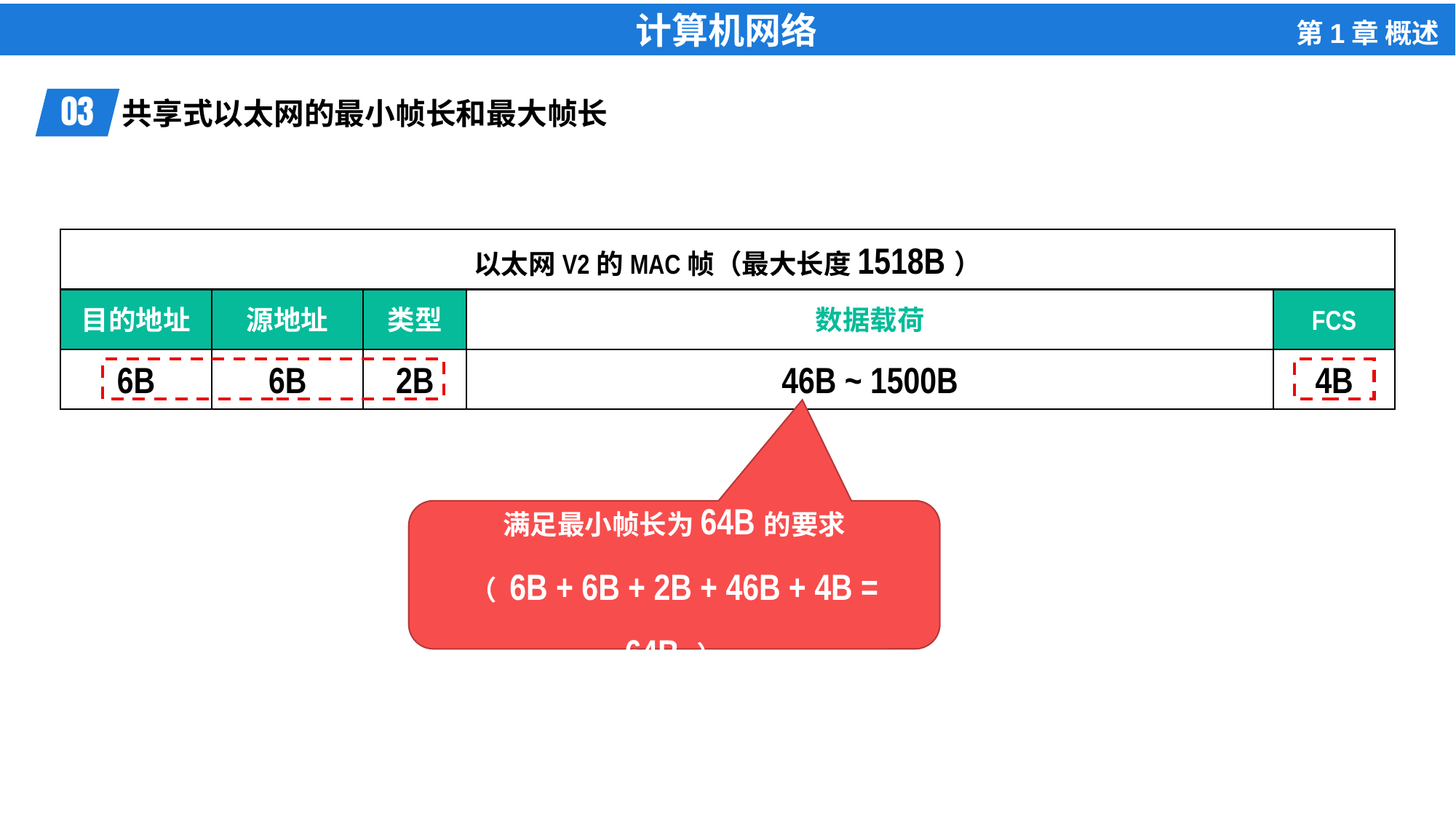

03
共享式以太网的最小帧长和最大帧长
以太网V2的MAC帧（最大长度1518B）
目的地址
源地址
类型
数据载荷
FCS
6B
6B
2B
46B ~ 1500B
4B

满足最小帧长为64B的要求
（ 6B + 6B + 2B + 46B + 4B = 64B ）